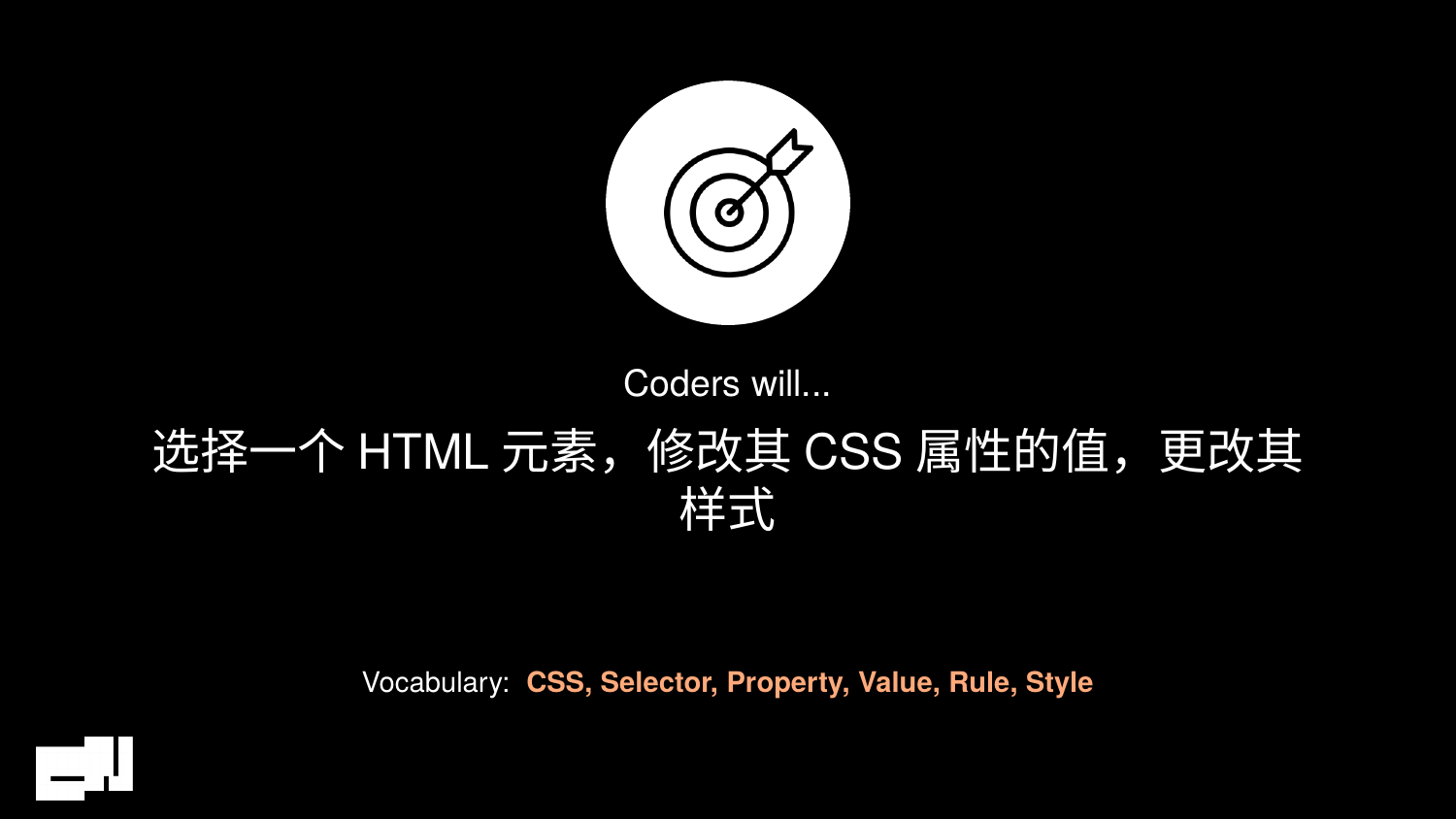

# 选择一个HTML元素，修改其CSS属性的值，更改其样式
Vocabulary:  CSS, Selector, Property, Value, Rule, Style